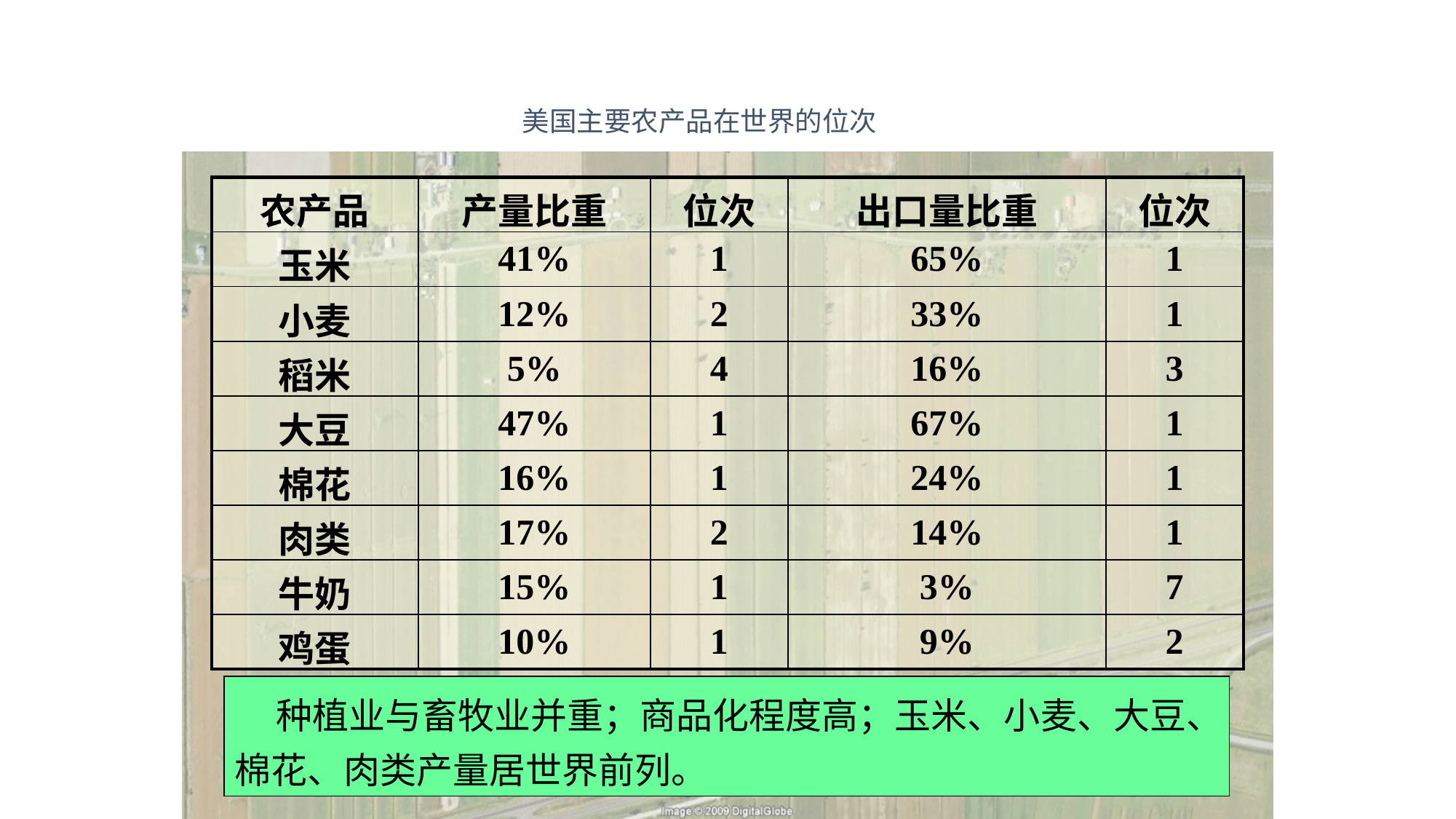

美国主要农产品在世界的位次

| 农产品 | 产量比重 | 位次 | 出口量比重 | 位次 |
| --- | --- | --- | --- | --- |
| 玉米 | 41% | 1 | 65% | 1 |
| 小麦 | 12% | 2 | 33% | 1 |
| 稻米 | 5% | 4 | 16% | 3 |
| 大豆 | 47% | 1 | 67% | 1 |
| 棉花 | 16% | 1 | 24% | 1 |
| 肉类 | 17% | 2 | 14% | 1 |
| 牛奶 | 15% | 1 | 3% | 7 |
| 鸡蛋 | 10% | 1 | 9% | 2 |
    种植业与畜牧业并重；商品化程度高；玉米、小麦、大豆、棉花、肉类产量居世界前列。